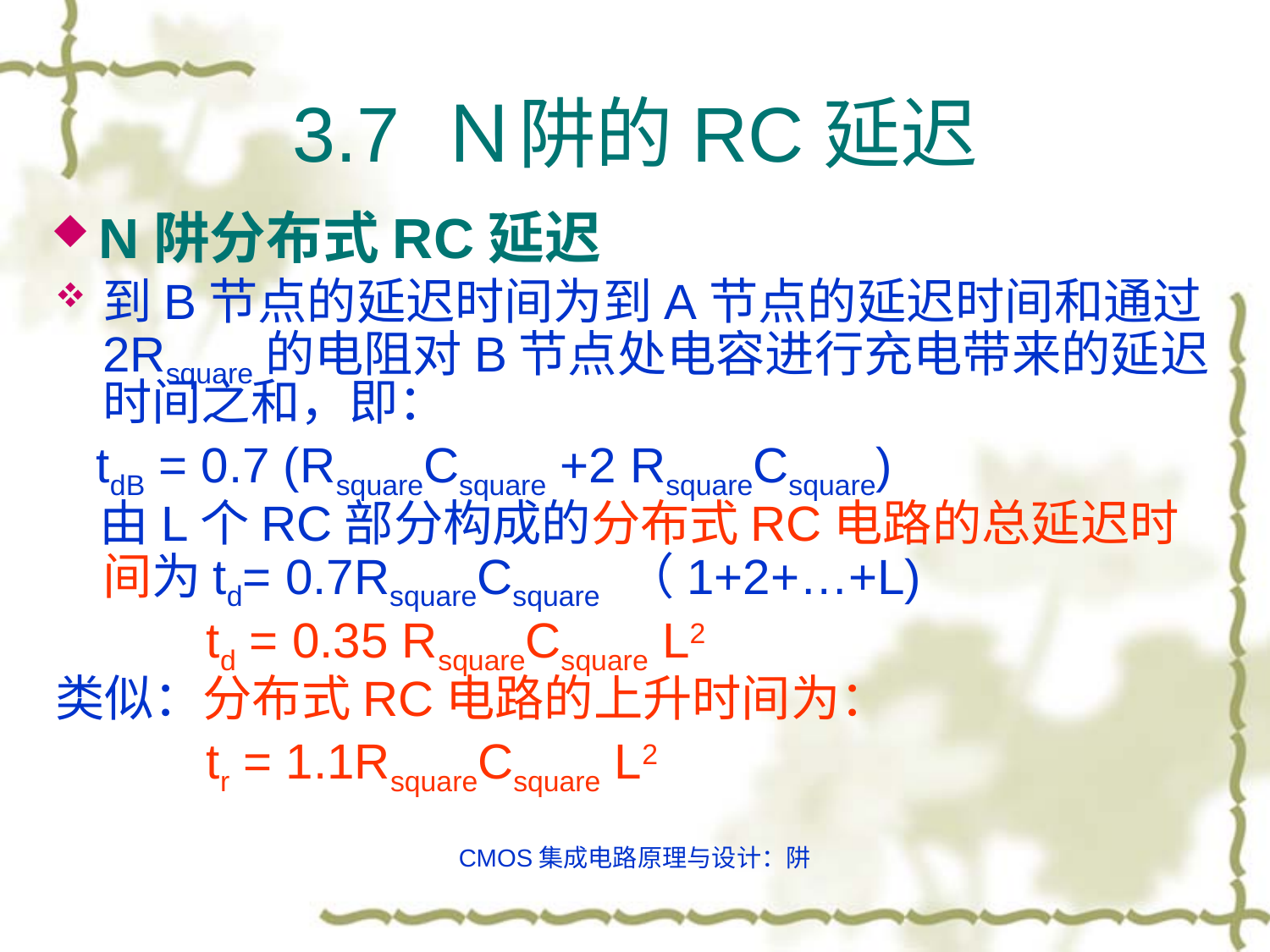

# 3.7 Ｎ阱的RC延迟
N阱分布式RC延迟

到B节点的延迟时间为到A节点的延迟时间和通过2Rsquare的电阻对B节点处电容进行充电带来的延迟时间之和，即：
   tdB = 0.7 (RsquareCsquare +2 RsquareCsquare)
   由L个RC部分构成的分布式RC电路的总延迟时间为td= 0.7RsquareCsquare （1+2+…+L)
           td = 0.35 RsquareCsquare L2
类似：分布式RC电路的上升时间为：
           tr = 1.1RsquareCsquare L2

CMOS集成电路原理与设计：阱
34